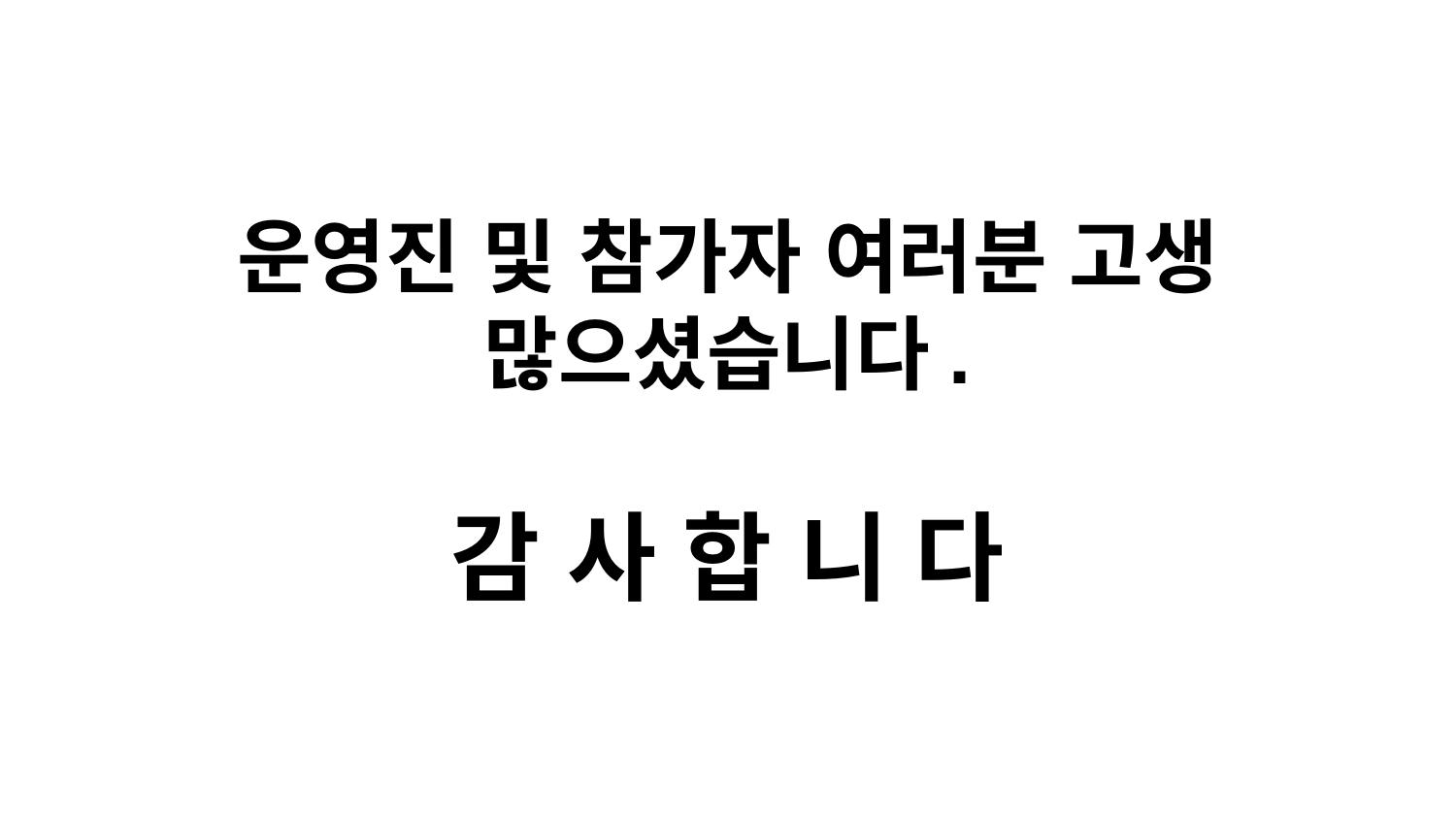

운영진 및 참가자 여러분 고생 많으셨습니다.

감 사 합 니 다